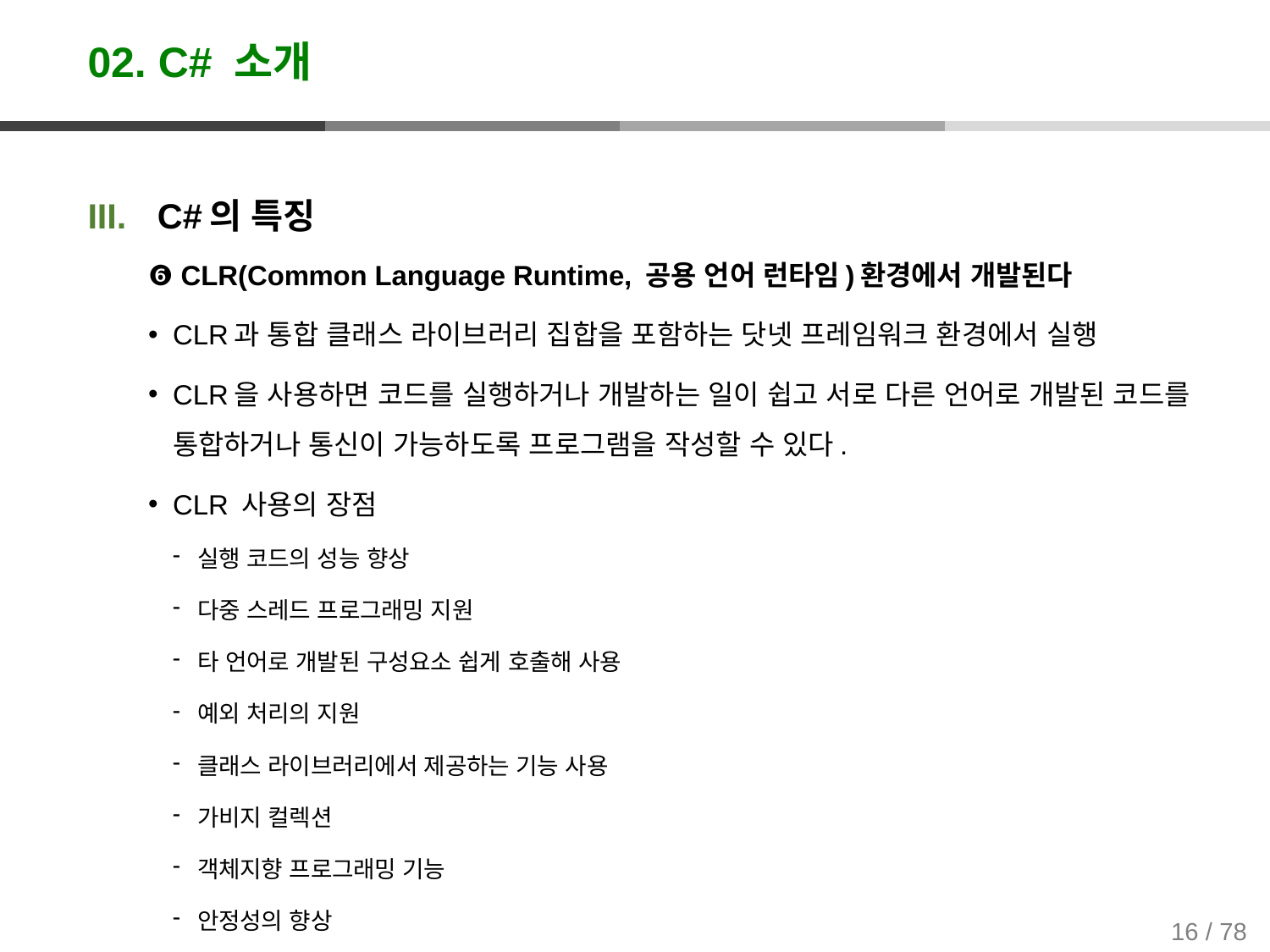

# 02. C# 소개
C#의 특징
❻ CLR(Common Language Runtime, 공용 언어 런타임)환경에서 개발된다
CLR과 통합 클래스 라이브러리 집합을 포함하는 닷넷 프레임워크 환경에서 실행
CLR을 사용하면 코드를 실행하거나 개발하는 일이 쉽고 서로 다른 언어로 개발된 코드를 통합하거나 통신이 가능하도록 프로그램을 작성할 수 있다.
CLR 사용의 장점
실행 코드의 성능 향상
다중 스레드 프로그래밍 지원
타 언어로 개발된 구성요소 쉽게 호출해 사용
예외 처리의 지원
클래스 라이브러리에서 제공하는 기능 사용
가비지 컬렉션
객체지향 프로그래밍 기능
안정성의 향상